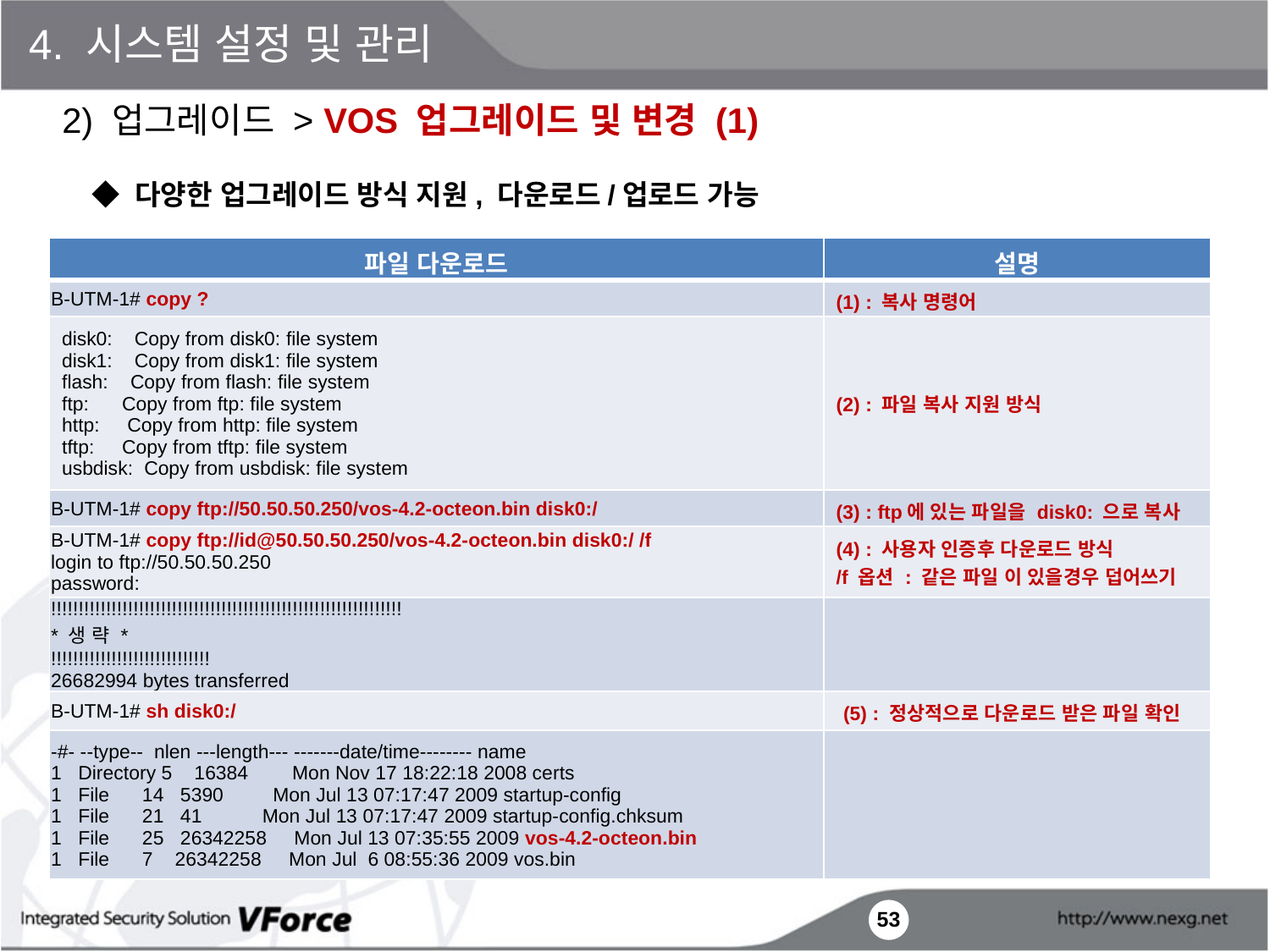

4. 시스템 설정 및 관리
2) 업그레이드 > VOS 업그레이드 및 변경 (1)
◆ 다양한 업그레이드 방식 지원, 다운로드/업로드 가능
| 파일 다운로드 | 설명 |
| --- | --- |
| B-UTM-1# copy ? | (1) : 복사 명령어 |
| disk0: Copy from disk0: file system disk1: Copy from disk1: file system flash: Copy from flash: file system ftp: Copy from ftp: file system http: Copy from http: file system tftp: Copy from tftp: file system usbdisk: Copy from usbdisk: file system | (2) : 파일 복사 지원 방식 |
| B-UTM-1# copy ftp://50.50.50.250/vos-4.2-octeon.bin disk0:/ | (3) : ftp에 있는 파일을 disk0: 으로 복사 |
| B-UTM-1# copy ftp://id@50.50.50.250/vos-4.2-octeon.bin disk0:/ /f login to ftp://50.50.50.250 password: | (4) : 사용자 인증후 다운로드 방식 /f 옵션 : 같은 파일 이 있을경우 덥어쓰기 |
| !!!!!!!!!!!!!!!!!!!!!!!!!!!!!!!!!!!!!!!!!!!!!!!!!!!!!!!!!!!!!!!! \* 생 략 \* !!!!!!!!!!!!!!!!!!!!!!!!!!!!! 26682994 bytes transferred |  |
| B-UTM-1# sh disk0:/ | (5) : 정상적으로 다운로드 받은 파일 확인 |
| -#- --type-- nlen ---length--- -------date/time-------- name 1 Directory 5 16384 Mon Nov 17 18:22:18 2008 certs 1 File 14 5390 Mon Jul 13 07:17:47 2009 startup-config 1 File 21 41 Mon Jul 13 07:17:47 2009 startup-config.chksum 1 File 25 26342258 Mon Jul 13 07:35:55 2009 vos-4.2-octeon.bin 1 File 7 26342258 Mon Jul 6 08:55:36 2009 vos.bin |  |